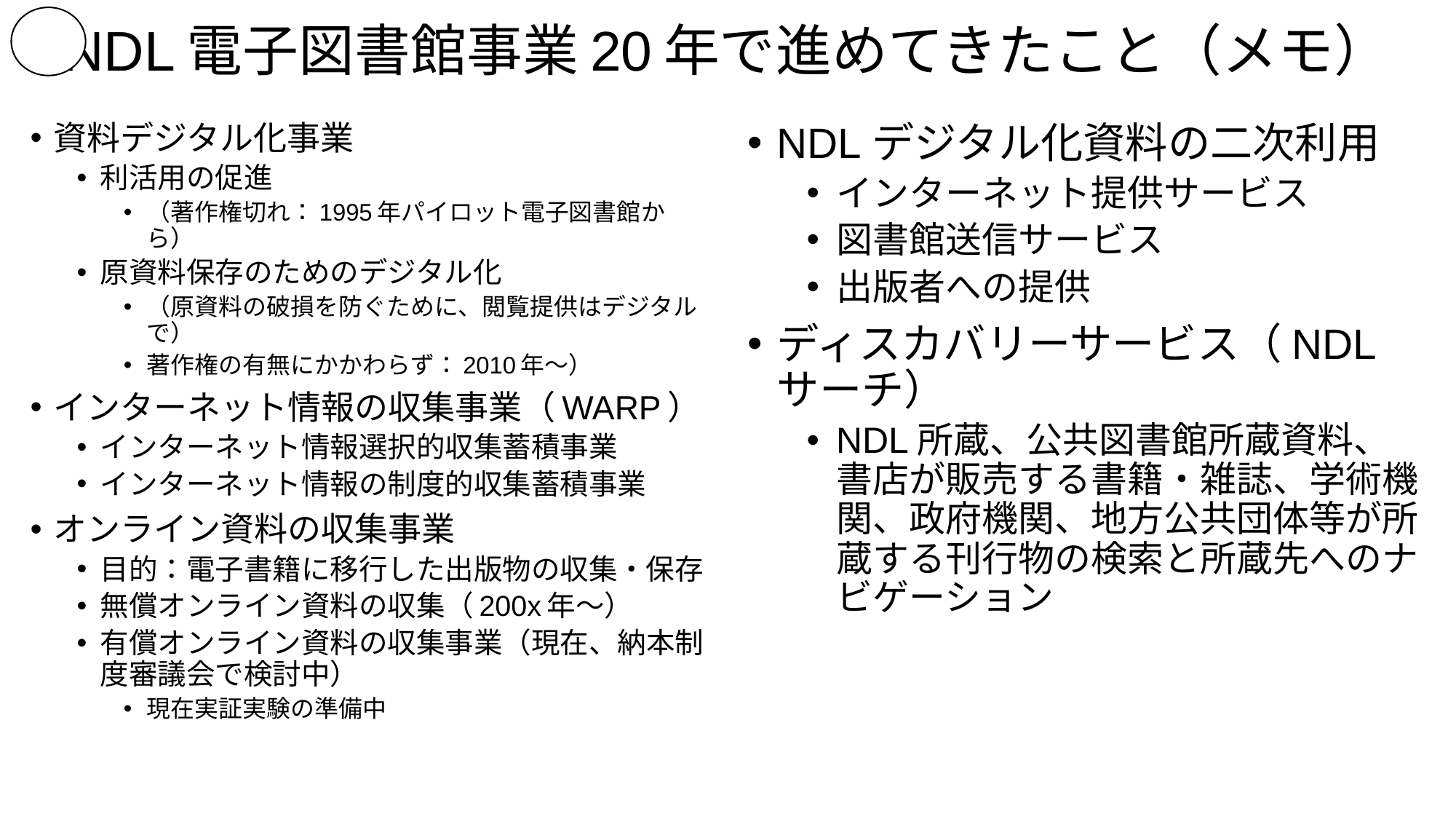

# NDL電子図書館事業20年で進めてきたこと（メモ）
資料デジタル化事業
利活用の促進
（著作権切れ：1995年パイロット電子図書館から）
原資料保存のためのデジタル化
（原資料の破損を防ぐために、閲覧提供はデジタルで）
著作権の有無にかかわらず：2010年〜）
インターネット情報の収集事業（WARP）
インターネット情報選択的収集蓄積事業
インターネット情報の制度的収集蓄積事業
オンライン資料の収集事業
目的：電子書籍に移行した出版物の収集・保存
無償オンライン資料の収集（200x年〜）
有償オンライン資料の収集事業（現在、納本制度審議会で検討中）
現在実証実験の準備中
NDLデジタル化資料の二次利用
インターネット提供サービス
図書館送信サービス
出版者への提供
ディスカバリーサービス（NDLサーチ）
NDL所蔵、公共図書館所蔵資料、書店が販売する書籍・雑誌、学術機関、政府機関、地方公共団体等が所蔵する刊行物の検索と所蔵先へのナビゲーション